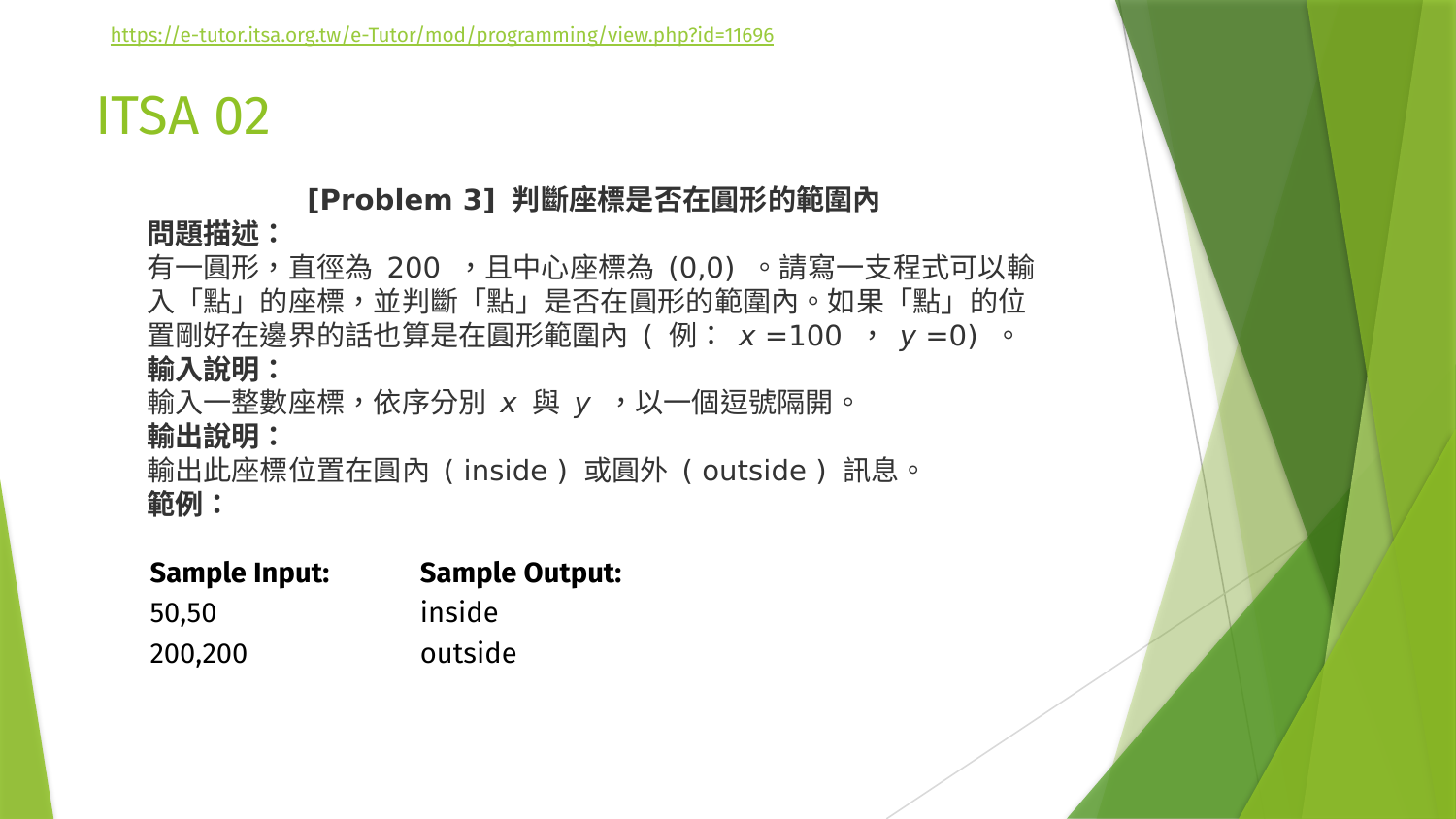

https://e-tutor.itsa.org.tw/e-Tutor/mod/programming/view.php?id=11696
# ITSA 02
[Problem 3] 判斷座標是否在圓形的範圍內
問題描述：
有一圓形，直徑為 200 ，且中心座標為 (0,0) 。請寫一支程式可以輸入「點」的座標，並判斷「點」是否在圓形的範圍內。如果「點」的位置剛好在邊界的話也算是在圓形範圍內 ( 例： x =100 ， y =0) 。
輸入說明：
輸入一整數座標，依序分別 x 與 y ，以一個逗號隔開。
輸出說明：
輸出此座標位置在圓內 ( inside ) 或圓外 ( outside ) 訊息。
範例：
| Sample Input: | Sample Output: |
| --- | --- |
| 50,50 | inside |
| 200,200 | outside |